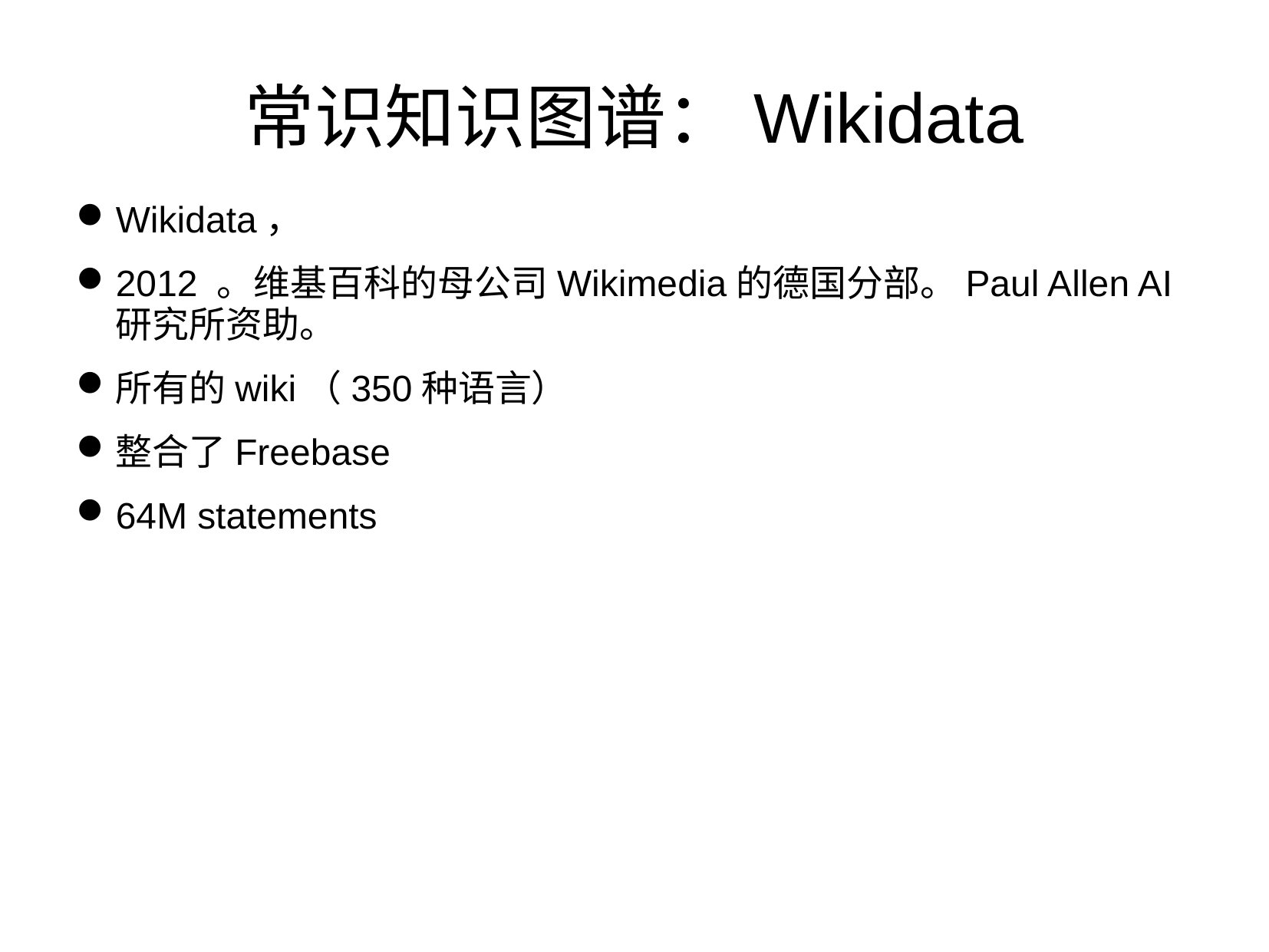

常识知识图谱：Wikidata
Wikidata，
2012 。维基百科的母公司Wikimedia的德国分部。Paul Allen AI研究所资助。
所有的wiki（350种语言）
整合了Freebase
64M statements